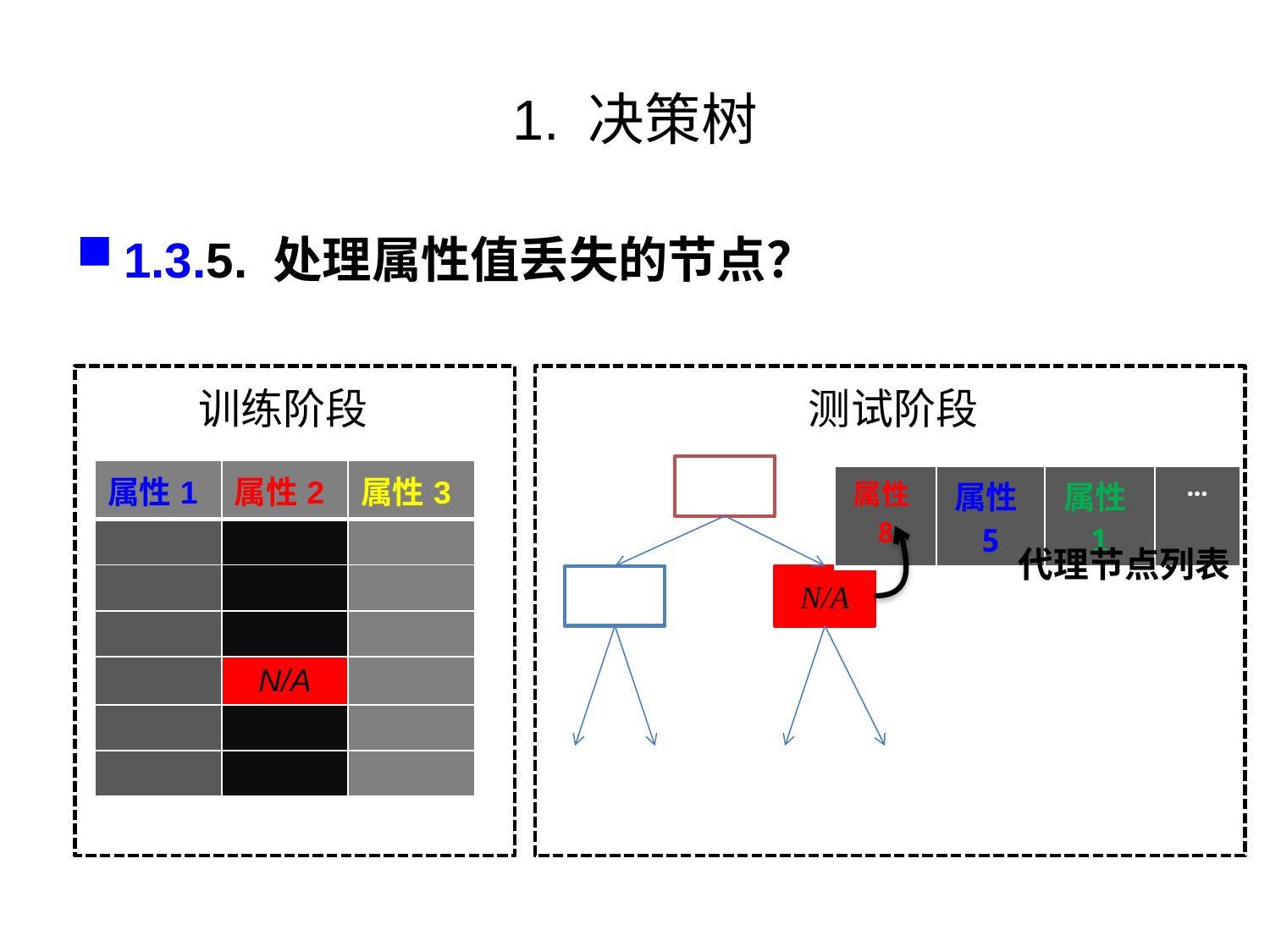

# 1. 决策树
1.3.5. 处理属性值丢失的节点？

训练阶段
测试阶段

| 属性1 | 属性2 | 属性3 |
| --- | --- | --- |
|  |  |  |
|  |  |  |
|  |  |  |
|  | N/A |  |
|  |  |  |
|  |  |  |
| 属性8 | 属性5 | 属性1 | … |
| --- | --- | --- | --- |
代理节点列表

N/A